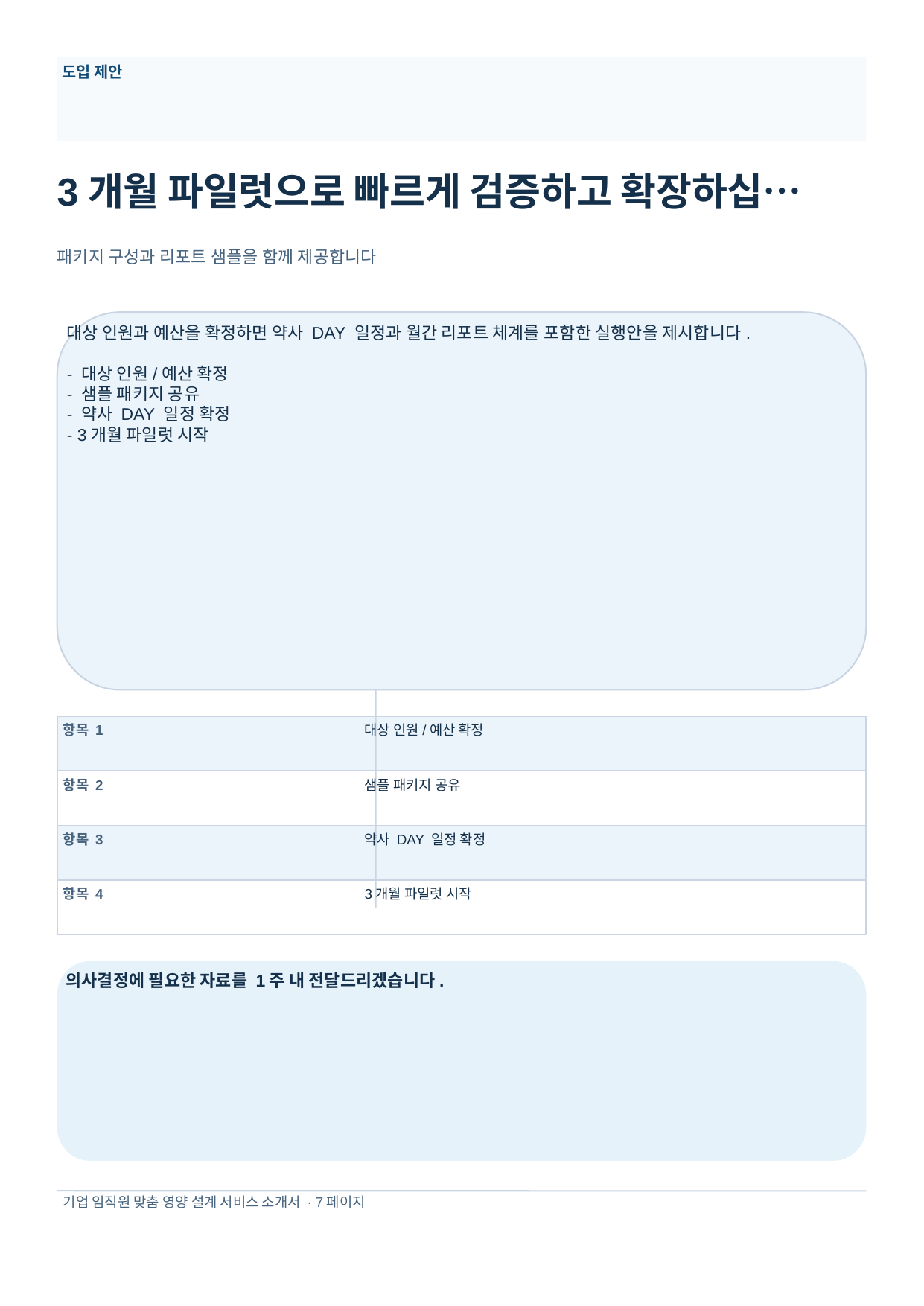

도입 제안
3개월 파일럿으로 빠르게 검증하고 확장하십…
패키지 구성과 리포트 샘플을 함께 제공합니다

대상 인원과 예산을 확정하면 약사 DAY 일정과 월간 리포트 체계를 포함한 실행안을 제시합니다.

- 대상 인원/예산 확정
- 샘플 패키지 공유
- 약사 DAY 일정 확정
- 3개월 파일럿 시작

항목 1
대상 인원/예산 확정

항목 2
샘플 패키지 공유

항목 3
약사 DAY 일정 확정

항목 4
3개월 파일럿 시작

의사결정에 필요한 자료를 1주 내 전달드리겠습니다.

기업 임직원 맞춤 영양 설계 서비스 소개서 · 7페이지